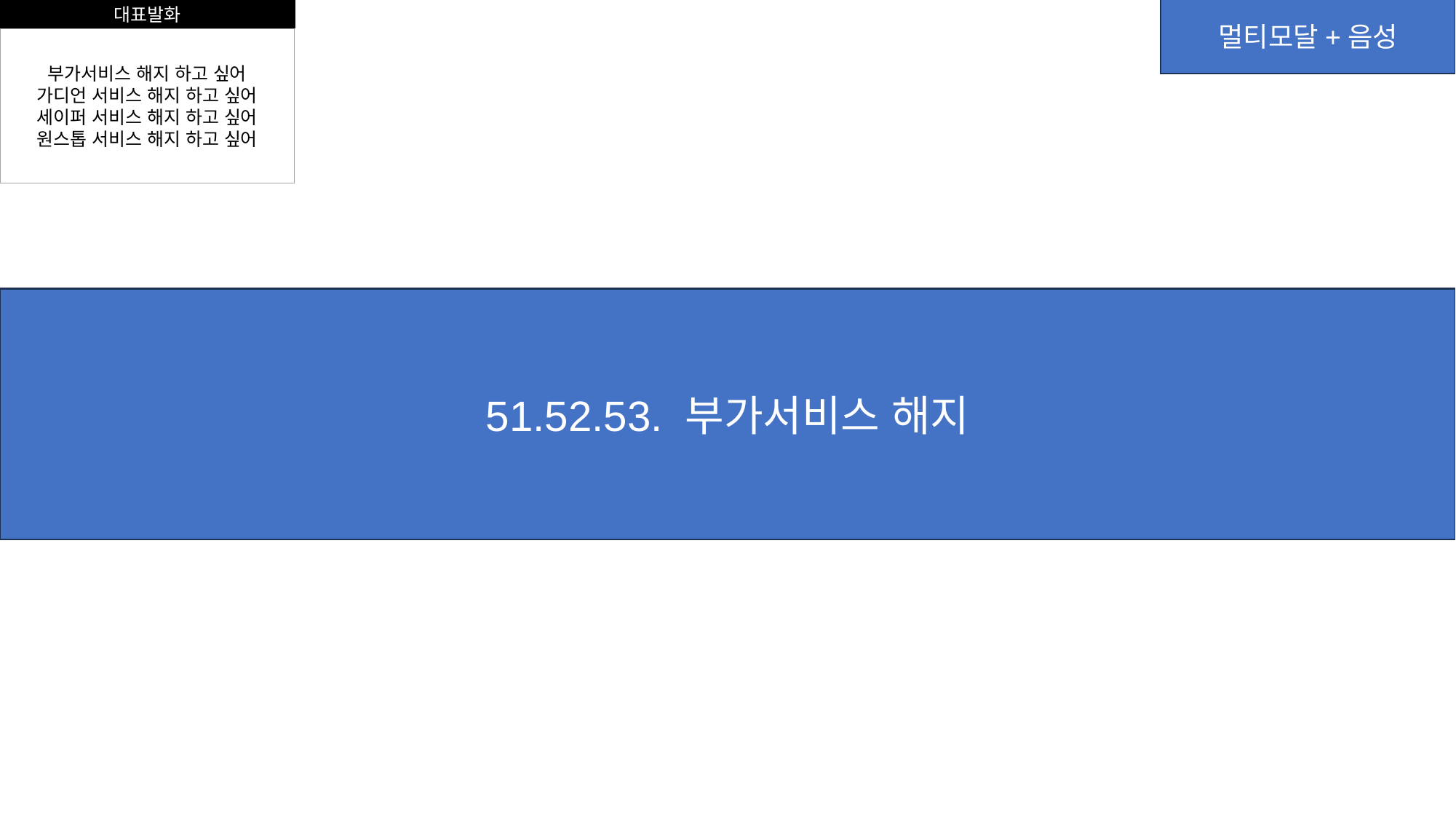

대표발화
멀티모달+음성
부가서비스 해지 하고 싶어
가디언 서비스 해지 하고 싶어
세이퍼 서비스 해지 하고 싶어
원스톱 서비스 해지 하고 싶어
51.52.53. 부가서비스 해지